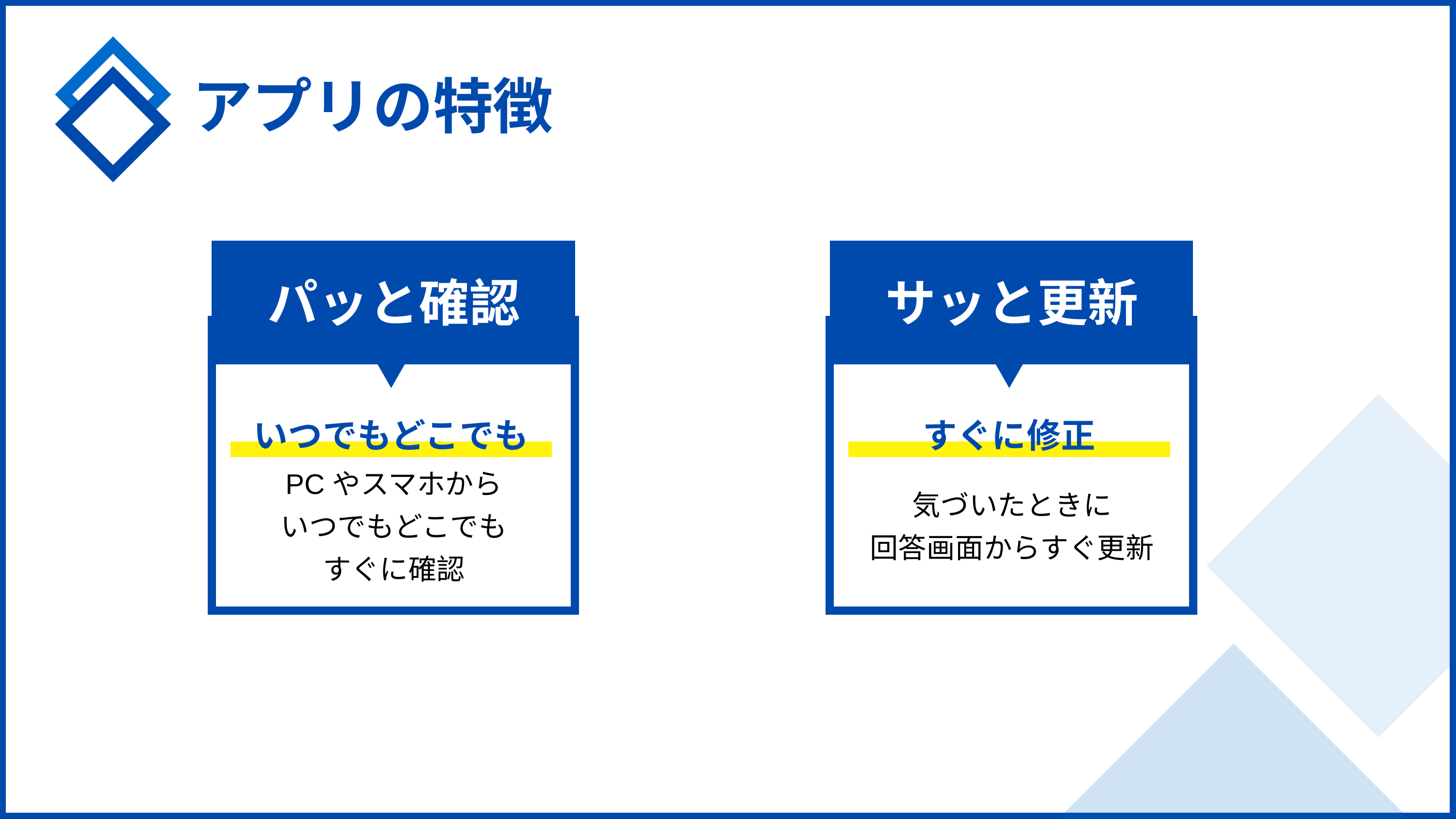

アプリの特徴

パッと確認
サッと更新
いつでもどこでも
すぐに修正

PCやスマホから
いつでもどこでも
すぐに確認
気づいたときに
回答画面からすぐ更新